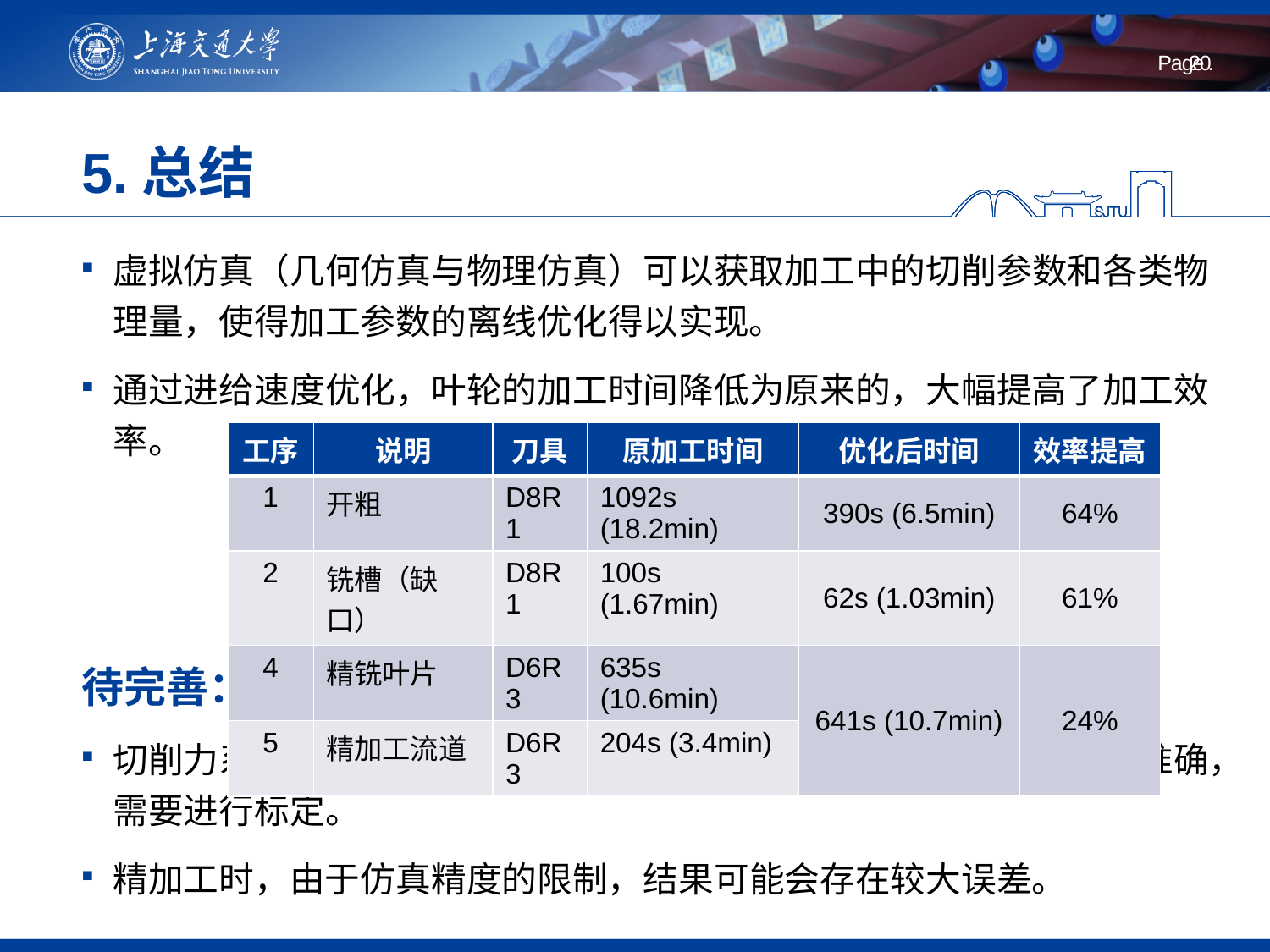

# 5.总结
虚拟仿真（几何仿真与物理仿真）可以获取加工中的切削参数和各类物理量，使得加工参数的离线优化得以实现。
通过进给速度优化，叶轮的加工时间降低为原来的，大幅提高了加工效率。

待完善：
切削力系数与材料和刀具均相关，目前软件内采用的切削力系数不准确，需要进行标定。
精加工时，由于仿真精度的限制，结果可能会存在较大误差。
| 工序 | 说明 | 刀具 | 原加工时间 | 优化后时间 | 效率提高 |
| --- | --- | --- | --- | --- | --- |
| 1 | 开粗 | D8R1 | 1092s (18.2min) | 390s (6.5min) | 64% |
| 2 | 铣槽（缺口） | D8R1 | 100s (1.67min) | 62s (1.03min) | 61% |
| 4 | 精铣叶片 | D6R3 | 635s (10.6min) | 641s (10.7min) | 24% |
| 5 | 精加工流道 | D6R3 | 204s (3.4min) |  |  |